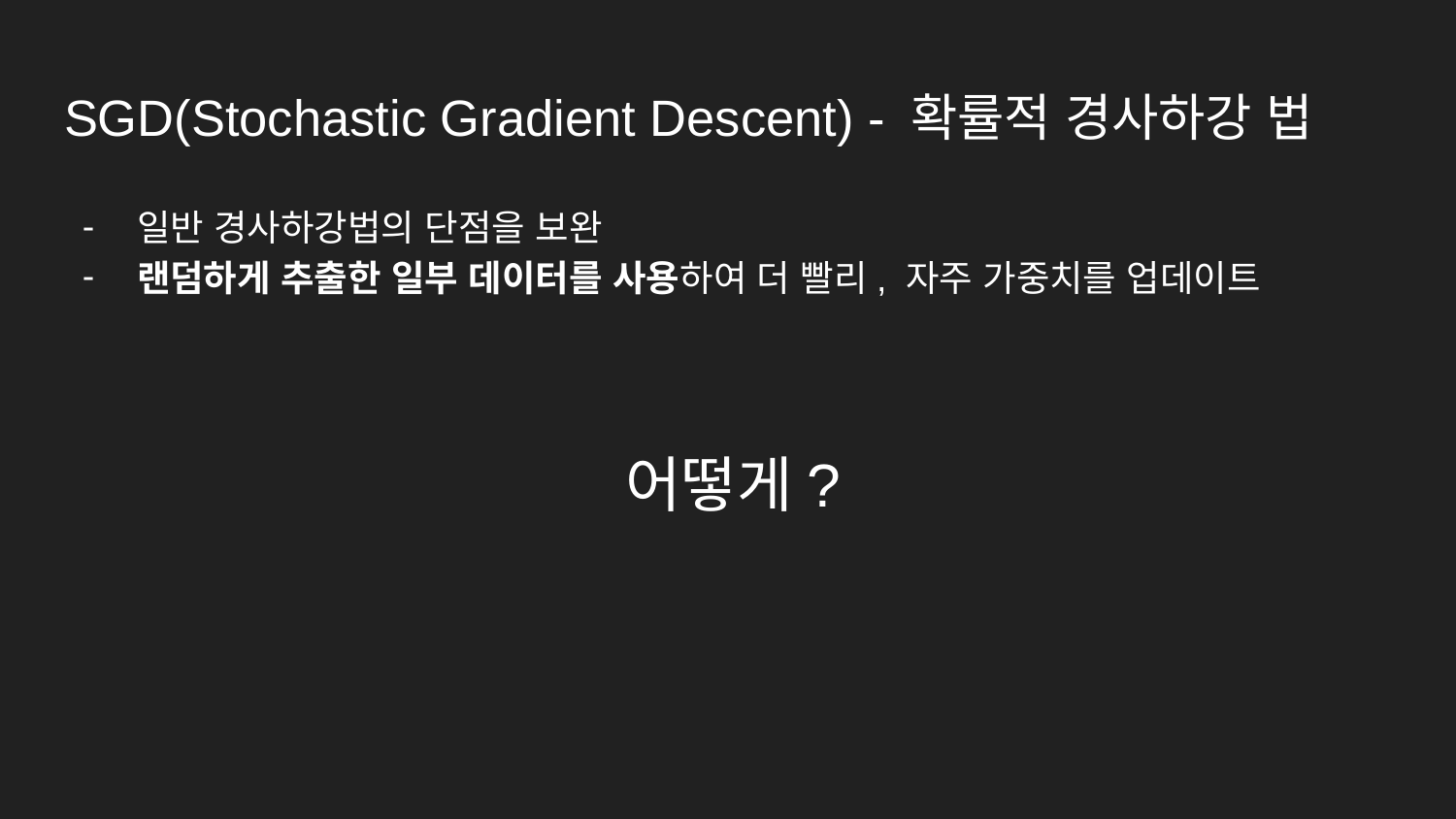

# SGD(Stochastic Gradient Descent) - 확률적 경사하강 법
일반 경사하강법의 단점을 보완
랜덤하게 추출한 일부 데이터를 사용하여 더 빨리, 자주 가중치를 업데이트

어떻게?